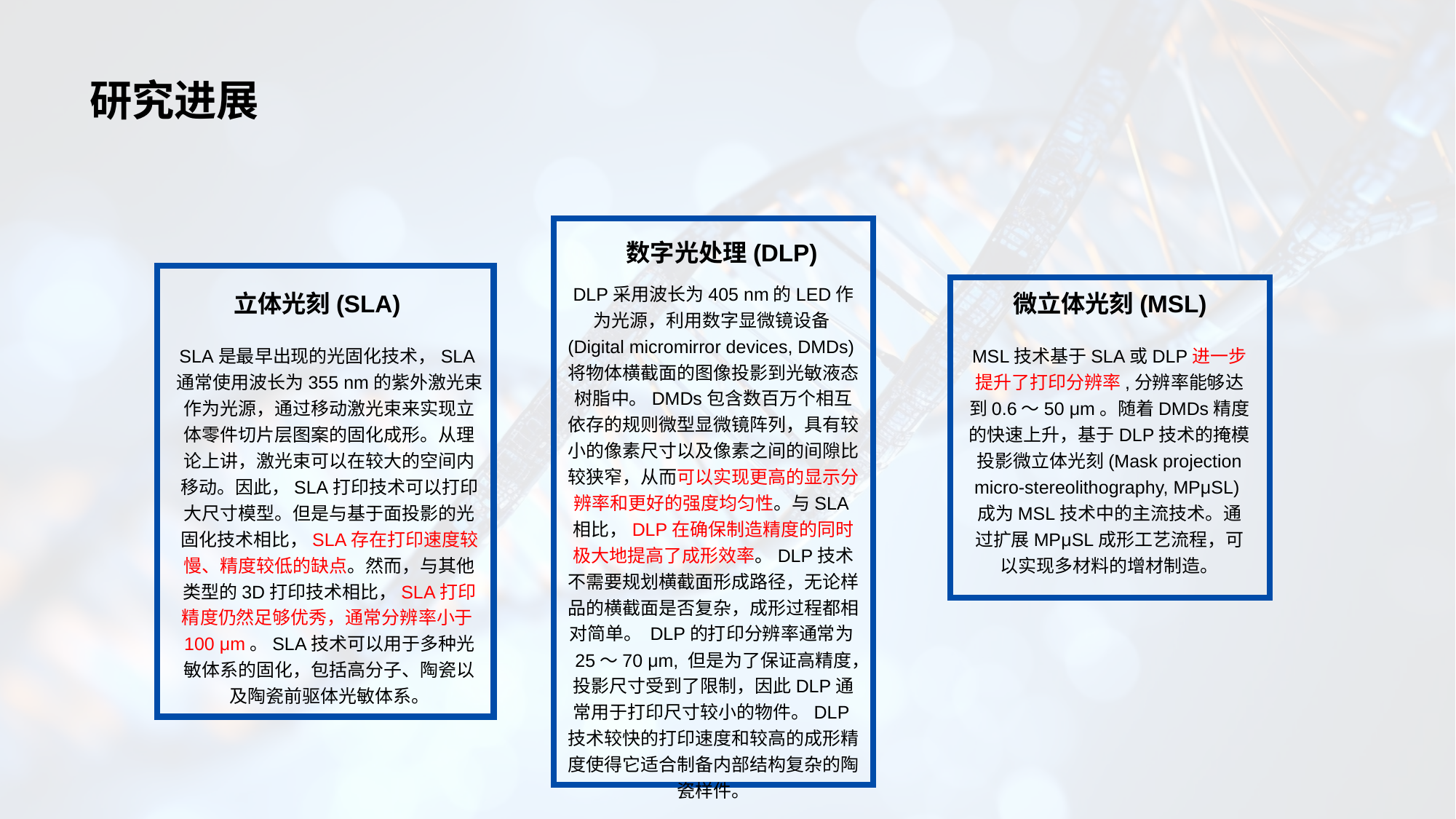

# 研究进展

立体光刻(SLA)
SLA是最早出现的光固化技术，SLA通常使用波长为355 nm的紫外激光束作为光源，通过移动激光束来实现立体零件切片层图案的固化成形。从理论上讲，激光束可以在较大的空间内移动。因此，SLA打印技术可以打印大尺寸模型。但是与基于面投影的光固化技术相比，SLA存在打印速度较慢、精度较低的缺点。然而，与其他类型的3D打印技术相比，SLA打印精度仍然足够优秀，通常分辨率小于100 μm。SLA技术可以用于多种光敏体系的固化，包括高分子、陶瓷以及陶瓷前驱体光敏体系。

微立体光刻(MSL)
MSL技术基于SLA或DLP进一步提升了打印分辨率,分辨率能够达到0.6～50 μm。随着DMDs精度的快速上升，基于DLP技术的掩模投影微立体光刻(Mask projection micro-stereolithography, MPμSL)成为MSL技术中的主流技术。通过扩展MPμSL成形工艺流程，可以实现多材料的增材制造。

数字光处理(DLP)
DLP采用波长为405 nm的LED作为光源，利用数字显微镜设备(Digital micromirror devices, DMDs)将物体横截面的图像投影到光敏液态树脂中。DMDs包含数百万个相互依存的规则微型显微镜阵列，具有较小的像素尺寸以及像素之间的间隙比较狭窄，从而可以实现更高的显示分辨率和更好的强度均匀性。与SLA相比，DLP在确保制造精度的同时极大地提高了成形效率。DLP技术不需要规划横截面形成路径，无论样品的横截面是否复杂，成形过程都相对简单。 DLP的打印分辨率通常为25～70 μm, 但是为了保证高精度，投影尺寸受到了限制，因此DLP通常用于打印尺寸较小的物件。DLP技术较快的打印速度和较高的成形精度使得它适合制备内部结构复杂的陶瓷样件。